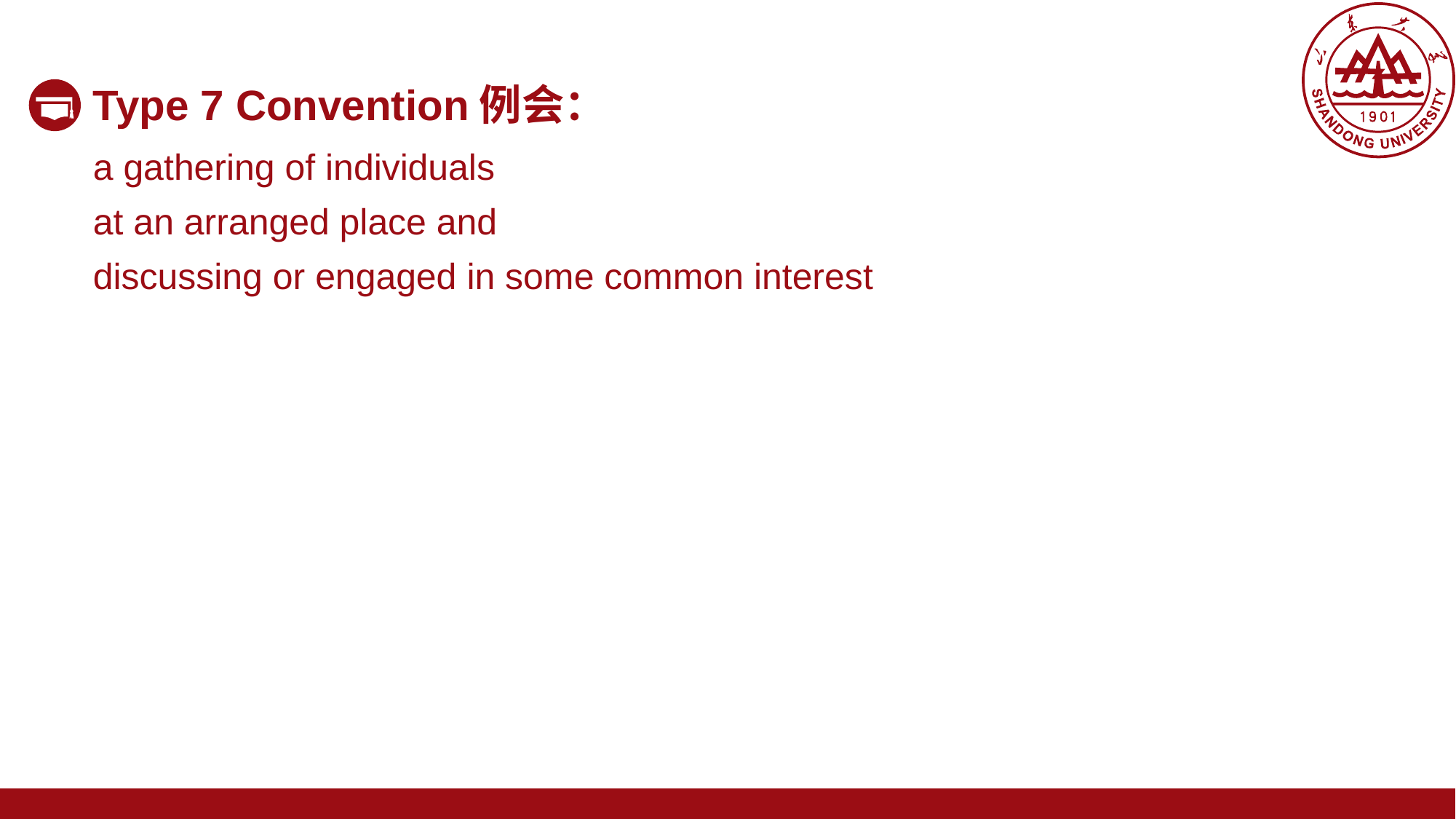

Type 7 Convention例会：
a gathering of individuals
at an arranged place and
discussing or engaged in some common interest